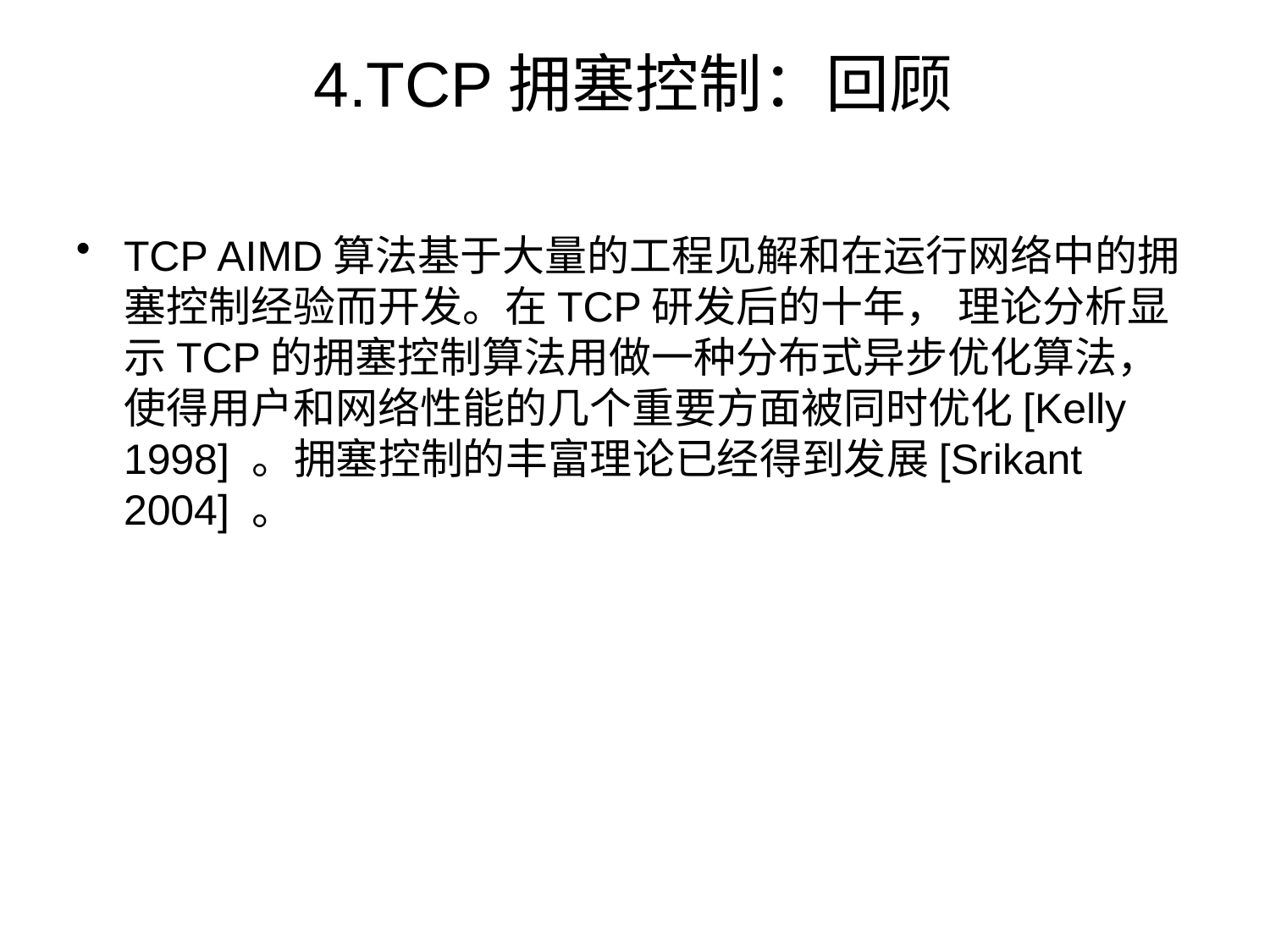

# 4.TCP拥塞控制：回顾
TCP AIMD算法基于大量的工程见解和在运行网络中的拥塞控制经验而开发。在TCP研发后的十年， 理论分析显示TCP的拥塞控制算法用做一种分布式异步优化算法， 使得用户和网络性能的几个重要方面被同时优化[Kelly 1998] 。拥塞控制的丰富理论已经得到发展[Srikant 2004] 。